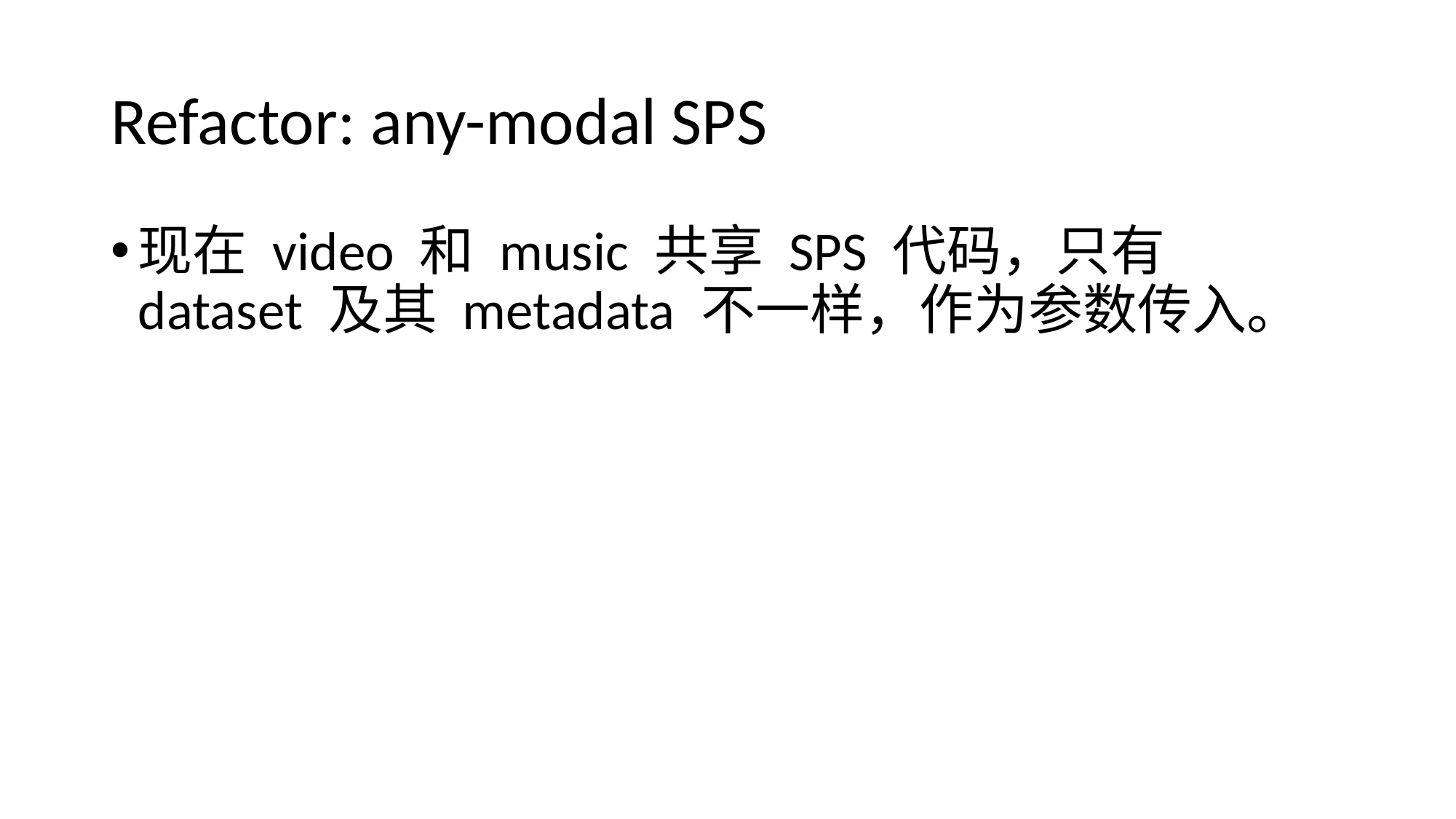

# Refactor: any-modal SPS
现在 video 和 music 共享 SPS 代码，只有 dataset 及其 metadata 不一样，作为参数传入。